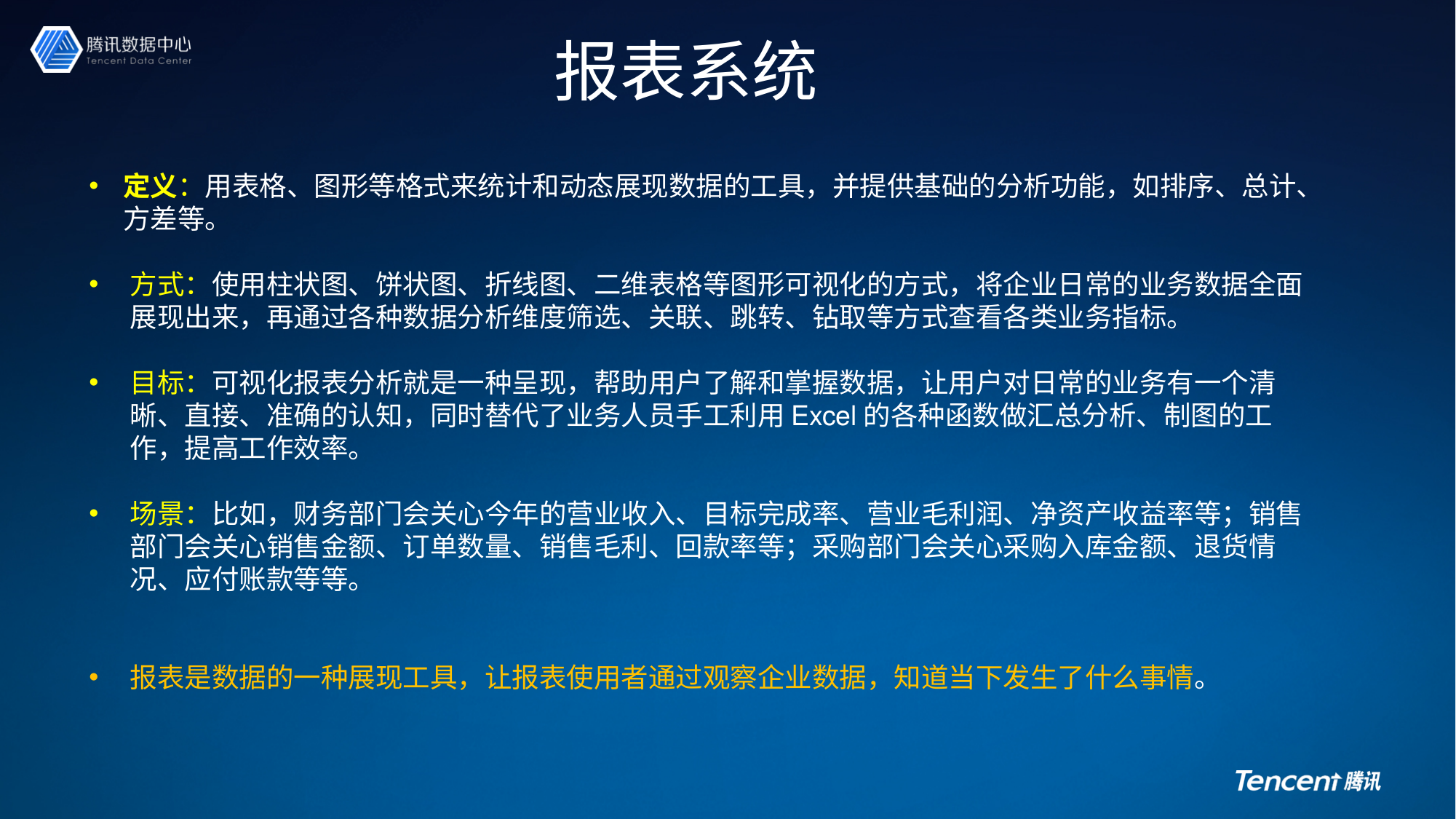

# 报表系统
定义：用表格、图形等格式来统计和动态展现数据的工具，并提供基础的分析功能，如排序、总计、方差等。

方式：使用柱状图、饼状图、折线图、二维表格等图形可视化的方式，将企业日常的业务数据全面展现出来，再通过各种数据分析维度筛选、关联、跳转、钻取等方式查看各类业务指标。

目标：可视化报表分析就是一种呈现，帮助用户了解和掌握数据，让用户对日常的业务有一个清晰、直接、准确的认知，同时替代了业务人员手工利用Excel的各种函数做汇总分析、制图的工作，提高工作效率。

场景：比如，财务部门会关心今年的营业收入、目标完成率、营业毛利润、净资产收益率等；销售部门会关心销售金额、订单数量、销售毛利、回款率等；采购部门会关心采购入库金额、退货情况、应付账款等等。

报表是数据的一种展现工具，让报表使用者通过观察企业数据，知道当下发生了什么事情。